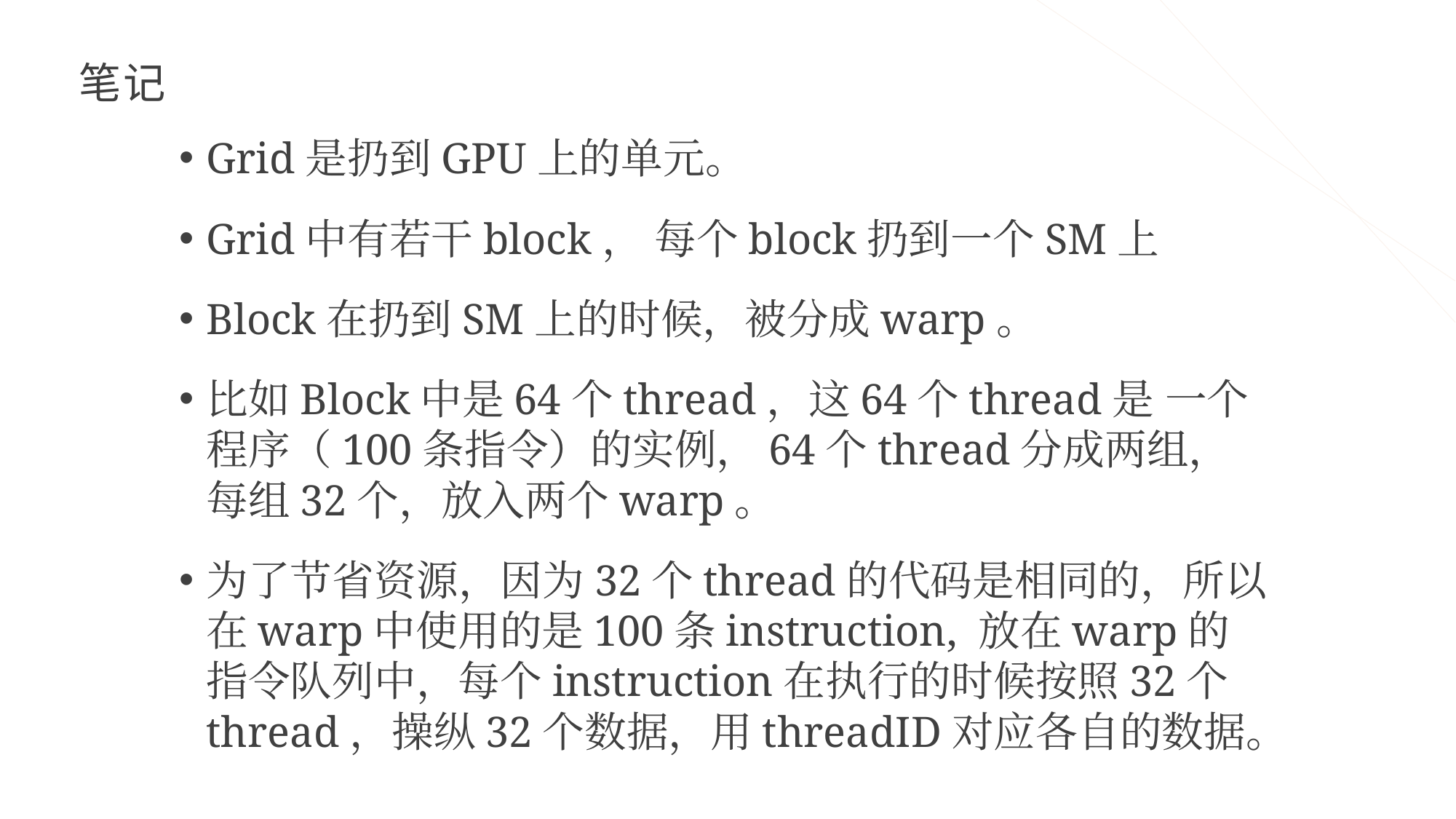

# 笔记
Grid是扔到GPU上的单元。
Grid中有若干block， 每个block扔到一个SM上
Block在扔到SM上的时候，被分成warp。
比如Block中是64个thread，这64个thread是 一个程序（100条指令）的实例，64个thread分成两组，每组32个，放入两个warp。
为了节省资源，因为32个thread的代码是相同的，所以在warp中使用的是100条instruction, 放在warp的指令队列中，每个instruction在执行的时候按照32个thread，操纵32个数据，用threadID对应各自的数据。